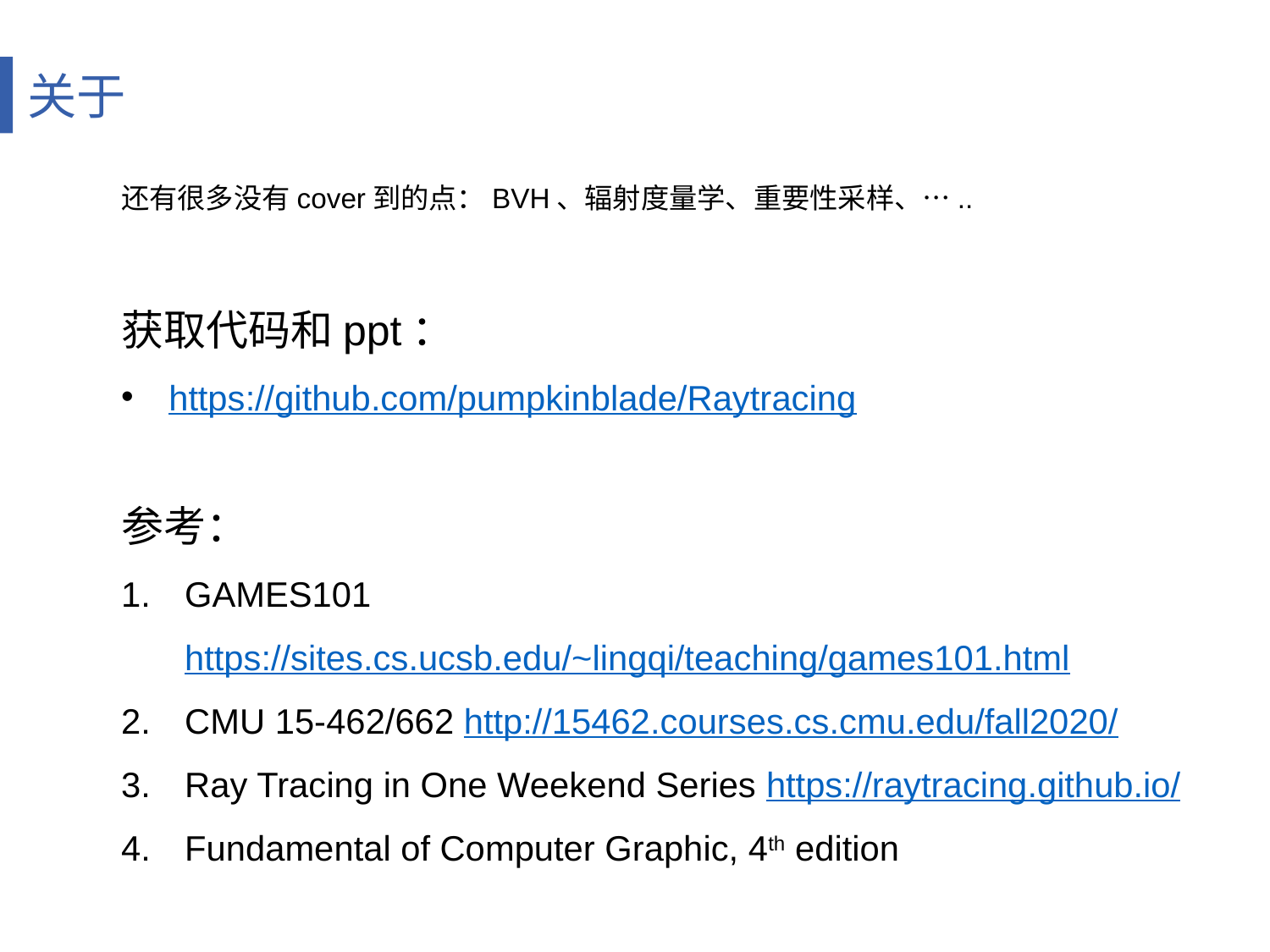

关于
还有很多没有cover到的点：BVH、辐射度量学、重要性采样、…..
获取代码和ppt：
https://github.com/pumpkinblade/Raytracing

参考：
GAMES101 https://sites.cs.ucsb.edu/~lingqi/teaching/games101.html
CMU 15-462/662 http://15462.courses.cs.cmu.edu/fall2020/
Ray Tracing in One Weekend Series https://raytracing.github.io/
Fundamental of Computer Graphic, 4th edition